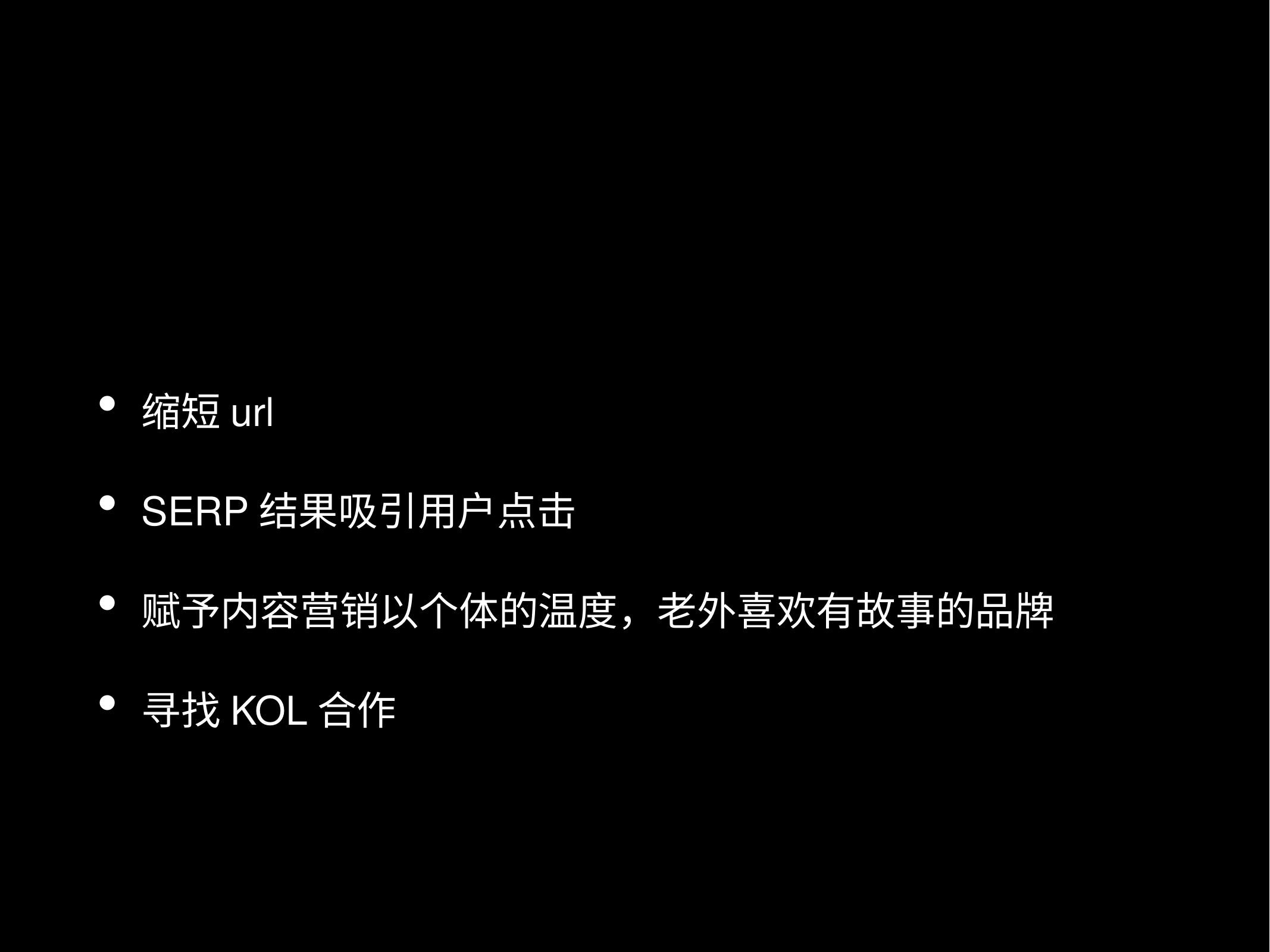

#
缩短url
SERP结果吸引用户点击
赋予内容营销以个体的温度，老外喜欢有故事的品牌
寻找KOL合作